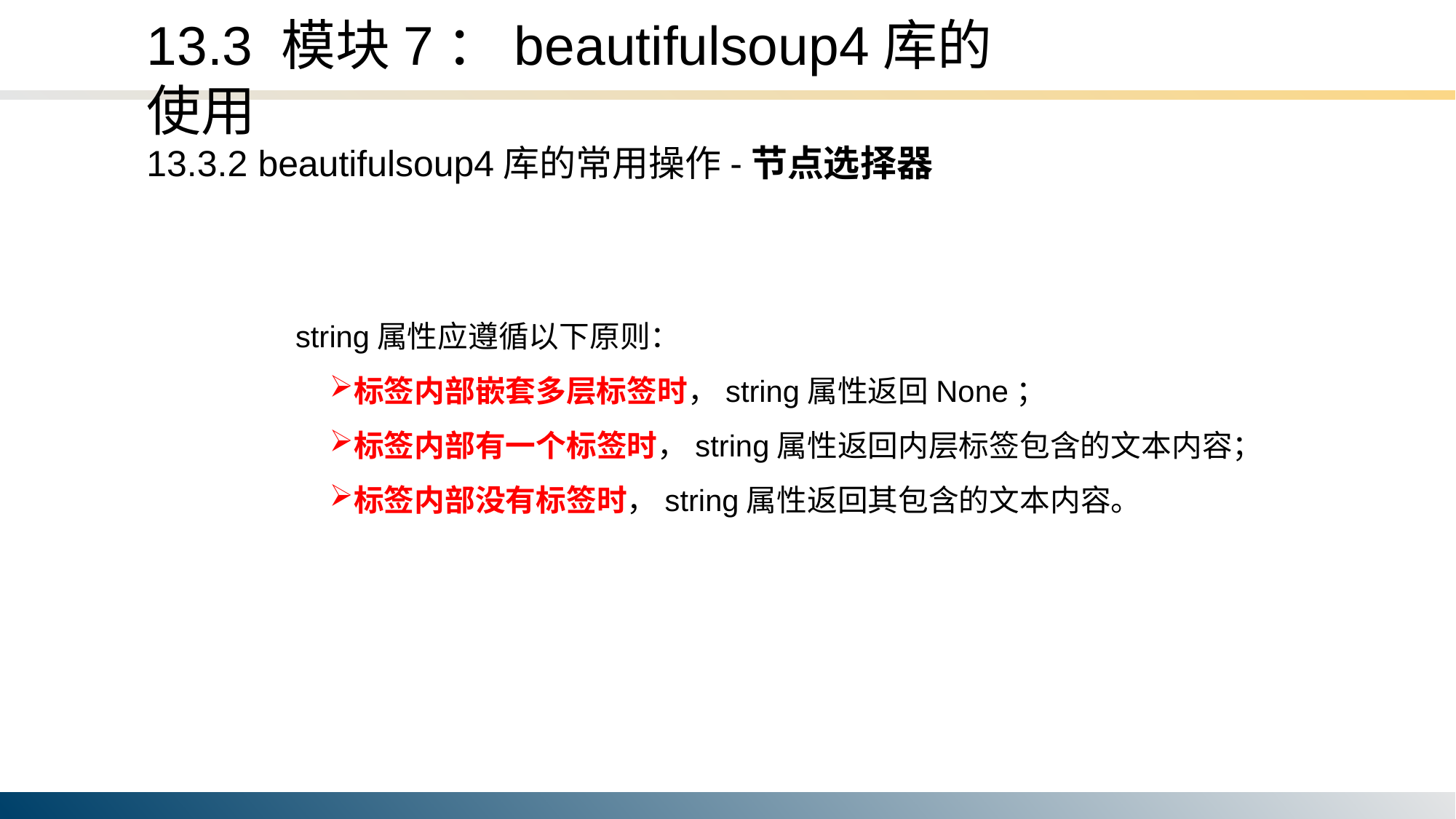

13.3 模块7：beautifulsoup4库的使用
13.3.2 beautifulsoup4库的常用操作-节点选择器
string属性应遵循以下原则：
标签内部嵌套多层标签时，string属性返回None；
标签内部有一个标签时，string属性返回内层标签包含的文本内容；
标签内部没有标签时，string属性返回其包含的文本内容。